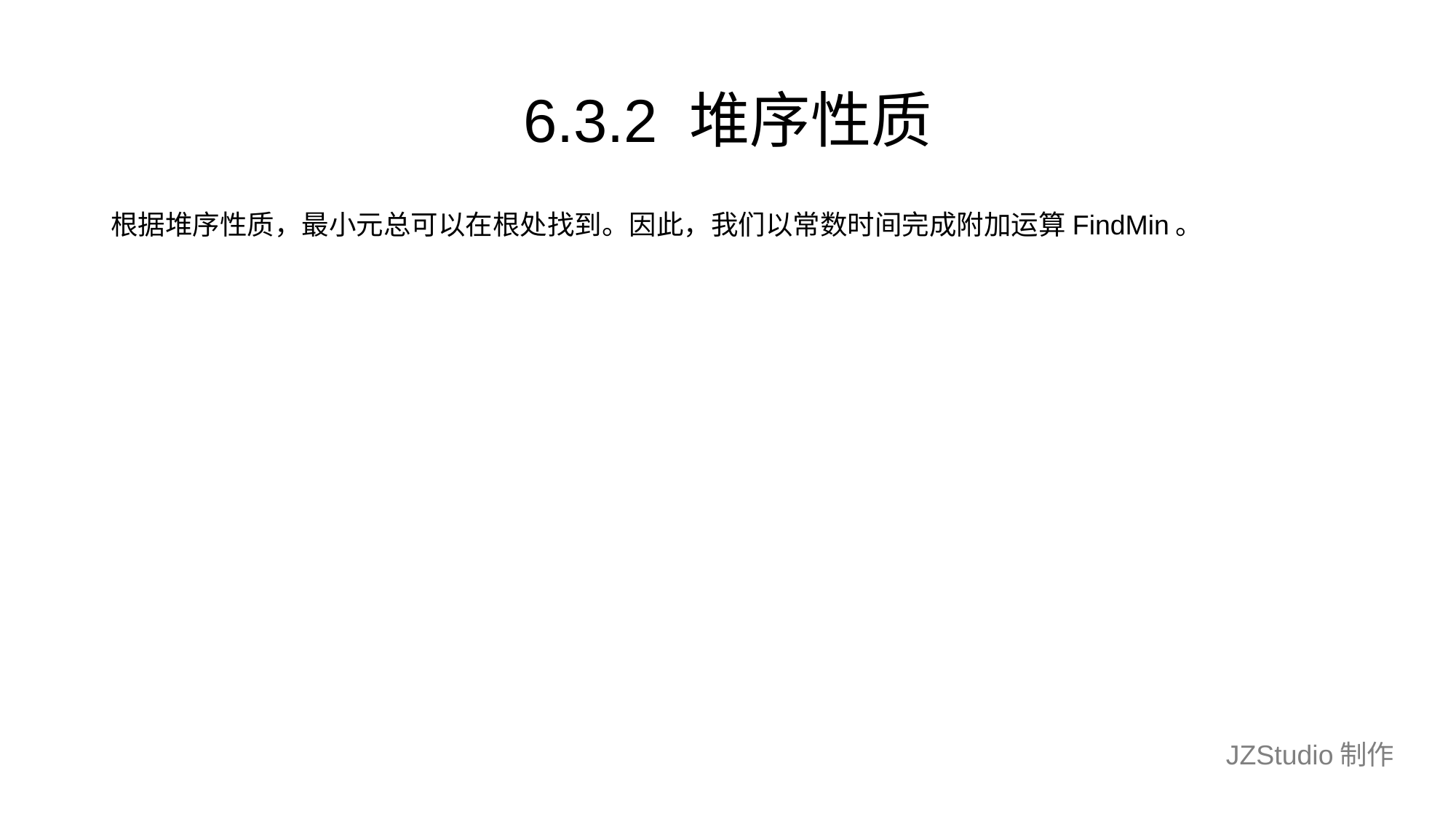

# 6.3.2 堆序性质
根据堆序性质，最小元总可以在根处找到。因此，我们以常数时间完成附加运算FindMin。